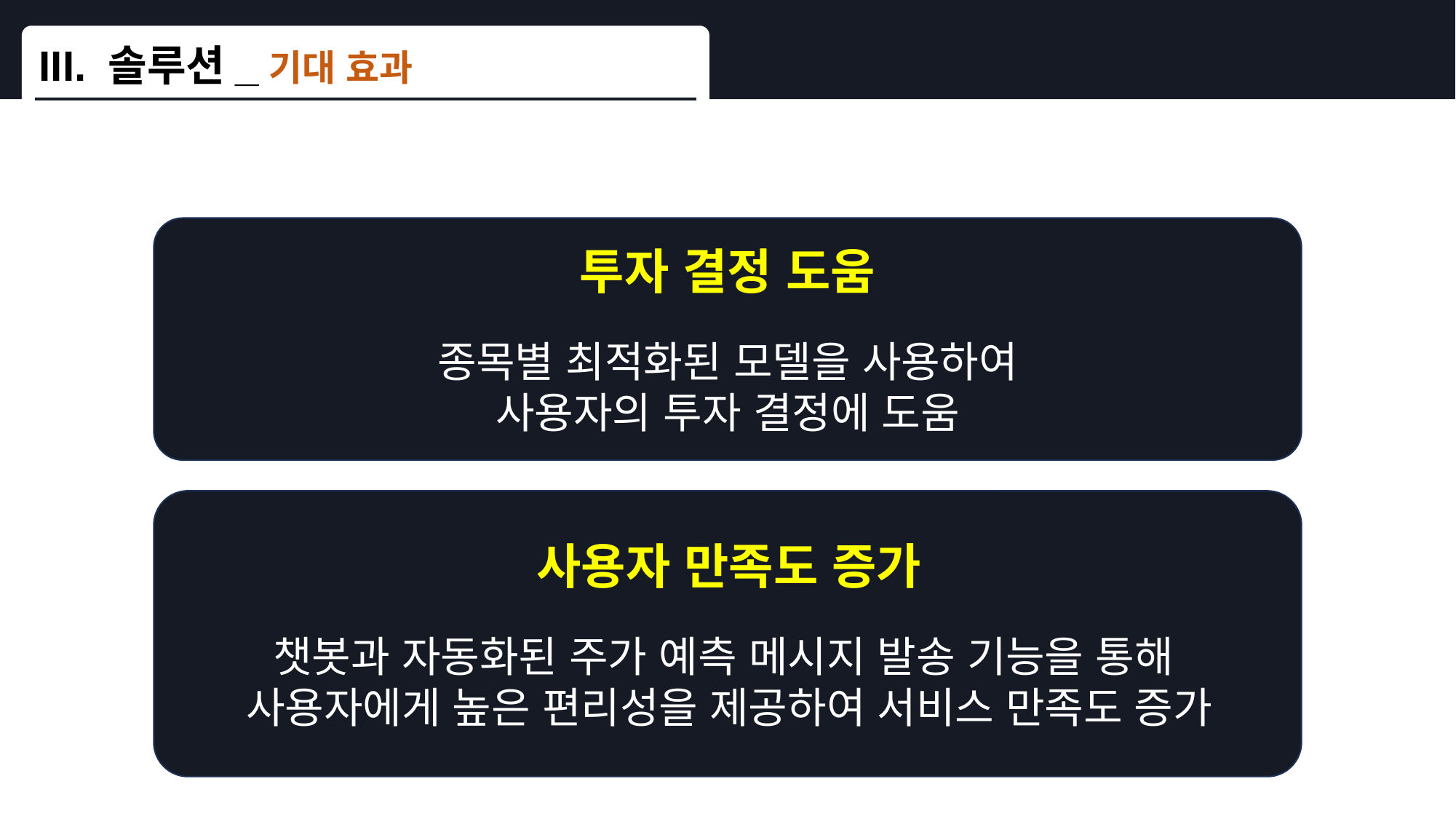

III. 솔루션_기대 효과
# III. 솔루션

투자 결정 도움

종목별 최적화된 모델을 사용하여
사용자의 투자 결정에 도움

사용자 만족도 증가

챗봇과 자동화된 주가 예측 메시지 발송 기능을 통해
사용자에게 높은 편리성을 제공하여 서비스 만족도 증가